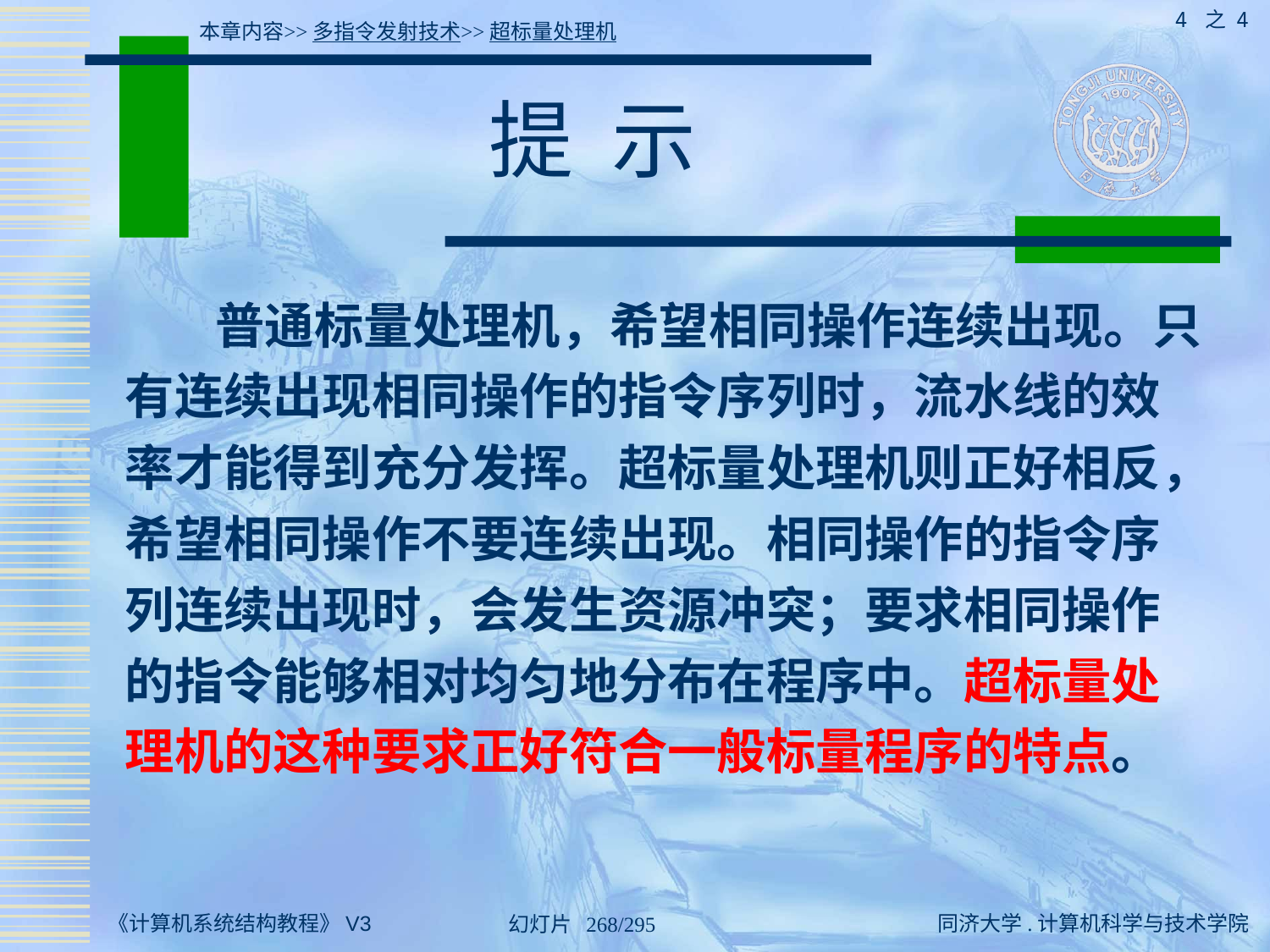

4 之 4
本章内容>>多指令发射技术>>超标量处理机
# 提  示
       普通标量处理机，希望相同操作连续出现。只有连续出现相同操作的指令序列时，流水线的效率才能得到充分发挥。超标量处理机则正好相反，希望相同操作不要连续出现。相同操作的指令序列连续出现时，会发生资源冲突；要求相同操作的指令能够相对均匀地分布在程序中。超标量处理机的这种要求正好符合一般标量程序的特点。